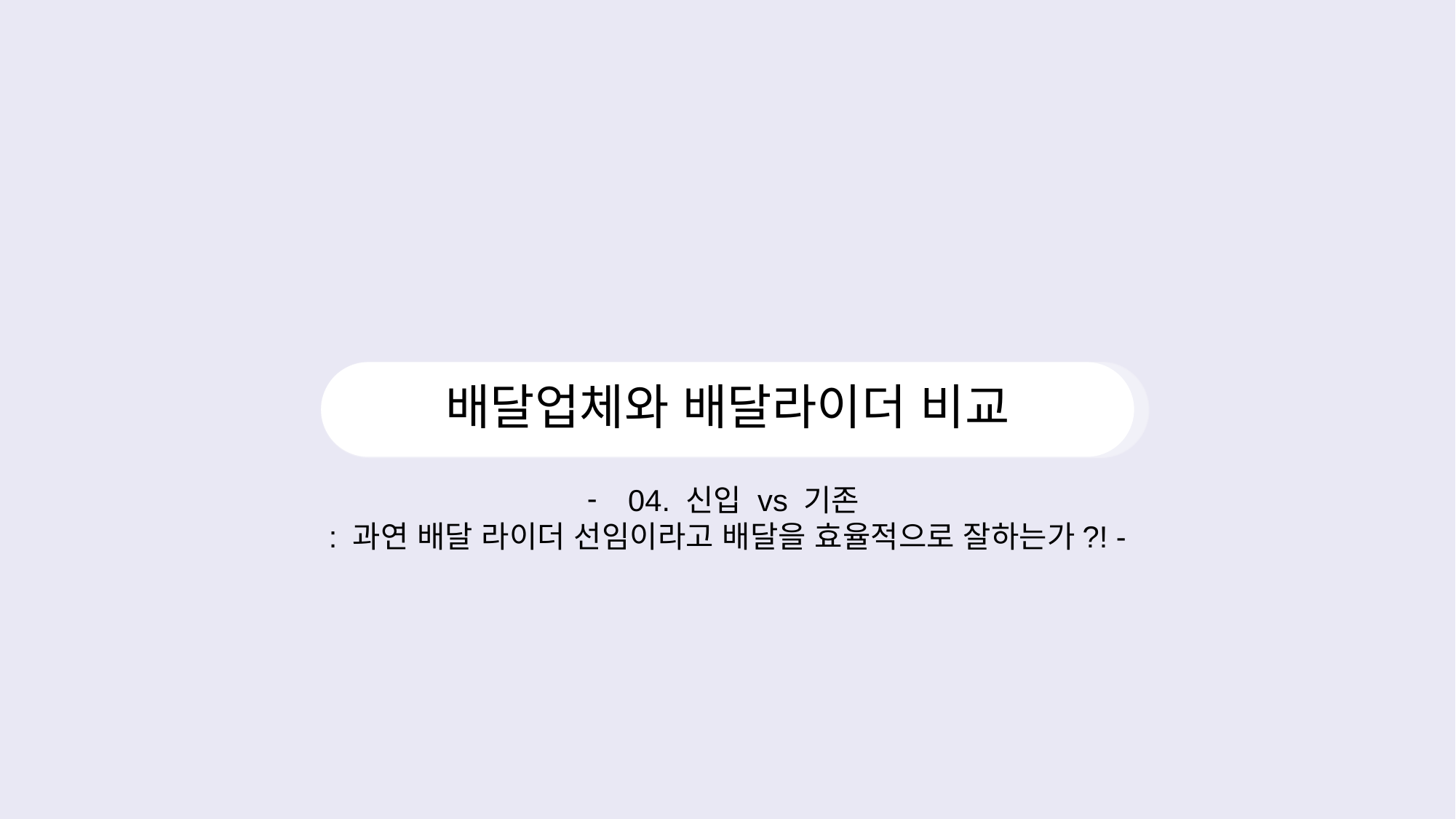

# 배달업체와 배달라이더 비교
04. 신입 vs 기존
: 과연 배달 라이더 선임이라고 배달을 효율적으로 잘하는가?! -